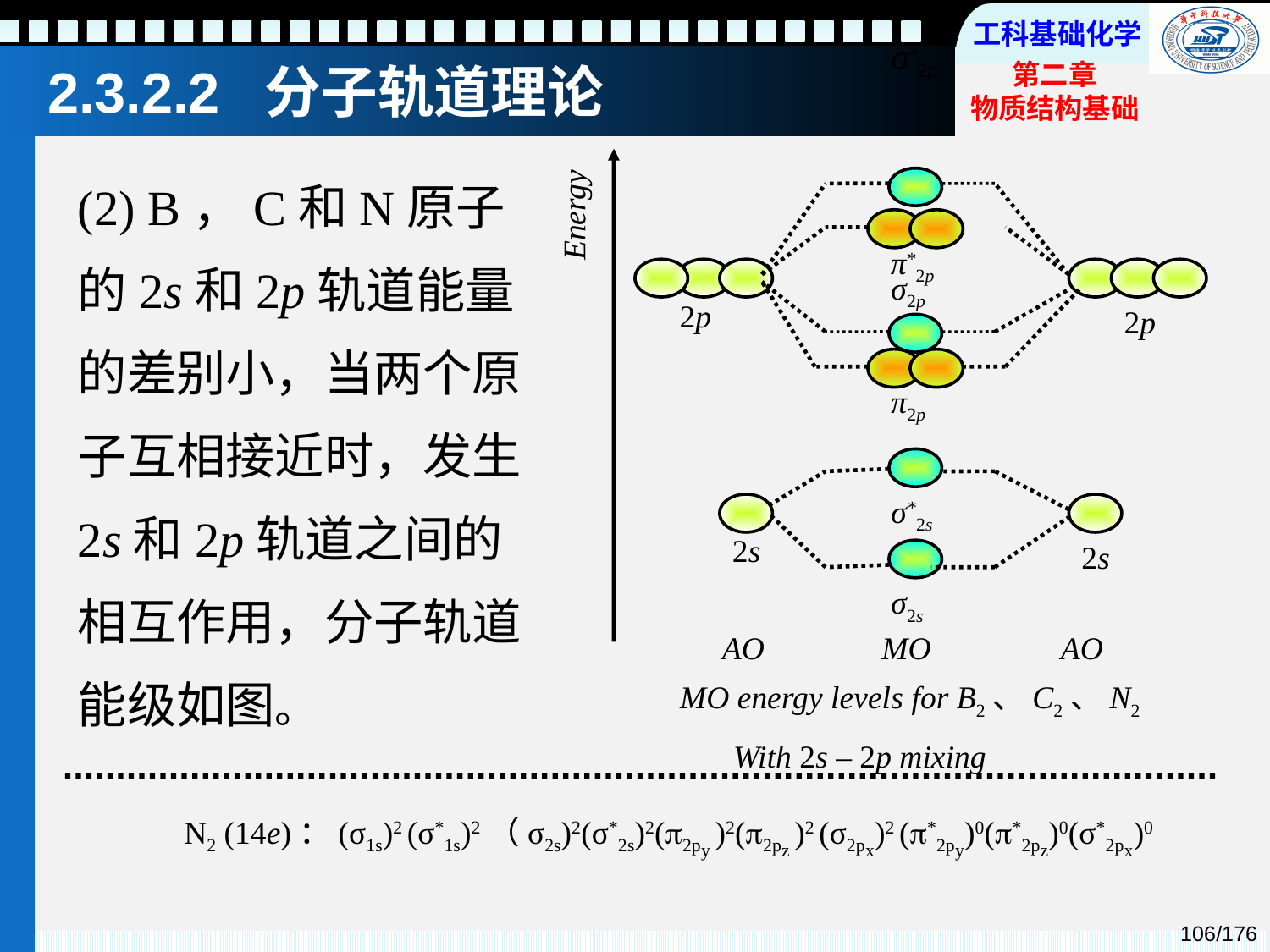

σ*2p
2.3.2.2  分子轨道理论
(2) B，C和N原子的2s和2p轨道能量的差别小，当两个原子互相接近时，发生2s和2p轨道之间的相互作用，分子轨道能级如图。

Energy

π*2p

σ2p

2p

2p

π2p

σ*2s

2s
2s

σ2s
AO
MO
AO
MO energy levels for B2、C2、N2
With 2s – 2p mixing

N2 (14e)：(σ1s)2 (σ*1s)2（σ2s)2(σ*2s)2(π2py )2(π2pz )2 (σ2px)2 (π*2py)0(π*2pz)0(σ*2px)0